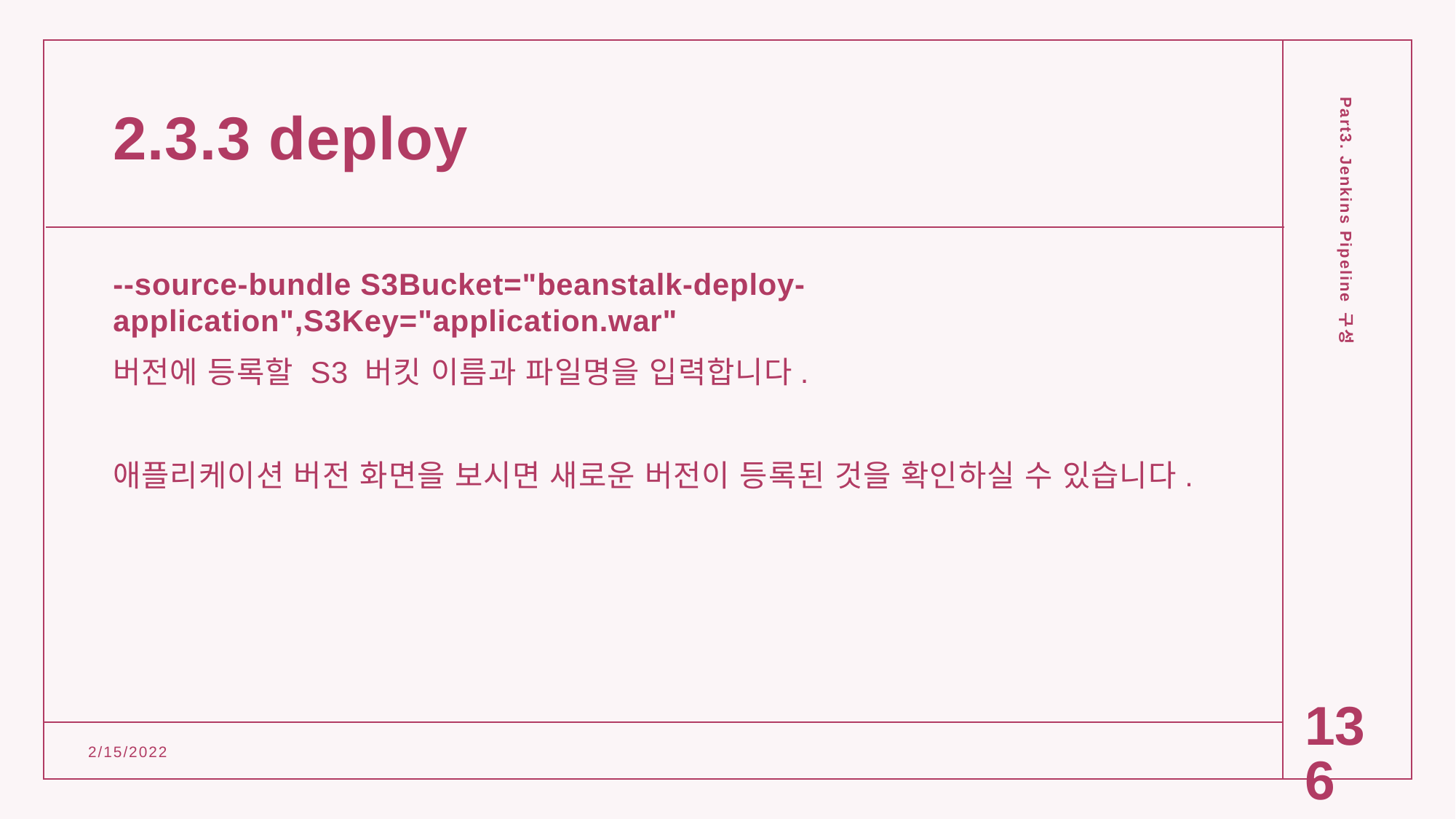

# 2.3.3 deploy
--source-bundle S3Bucket="beanstalk-deploy-application",S3Key="application.war"
버전에 등록할 S3 버킷 이름과 파일명을 입력합니다.

애플리케이션 버전 화면을 보시면 새로운 버전이 등록된 것을 확인하실 수 있습니다.
Part3. Jenkins Pipeline 구성
136
2/15/2022